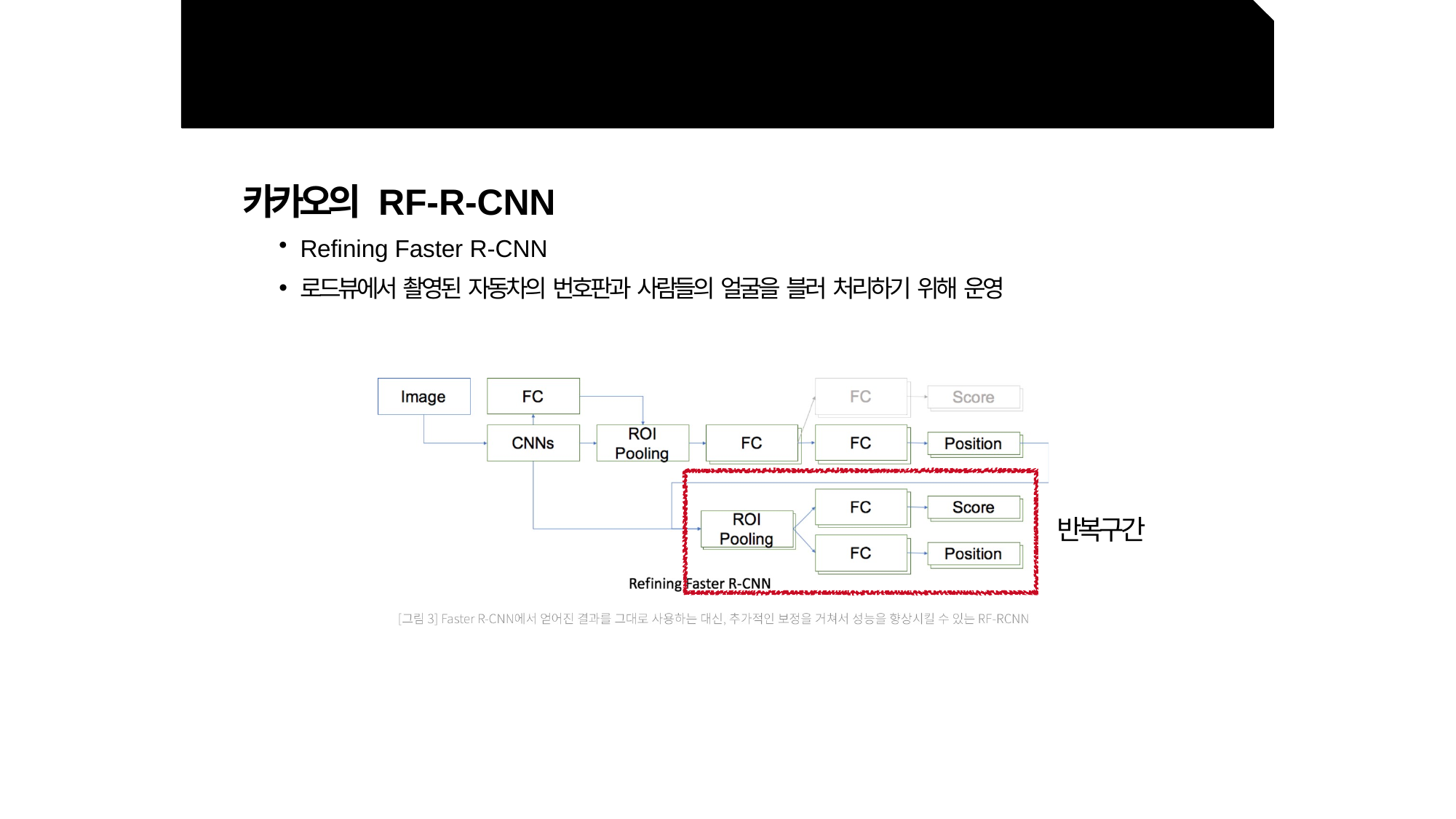

# 8장 딥러닝
사물검출 기술 - R-CNN 의 성능개선
카카오의 RF-R-CNN
Refining Faster R-CNN
로드뷰에서 촬영된 자동차의 번호판과 사람들의 얼굴을 블러 처리하기 위해 운영

반복구간